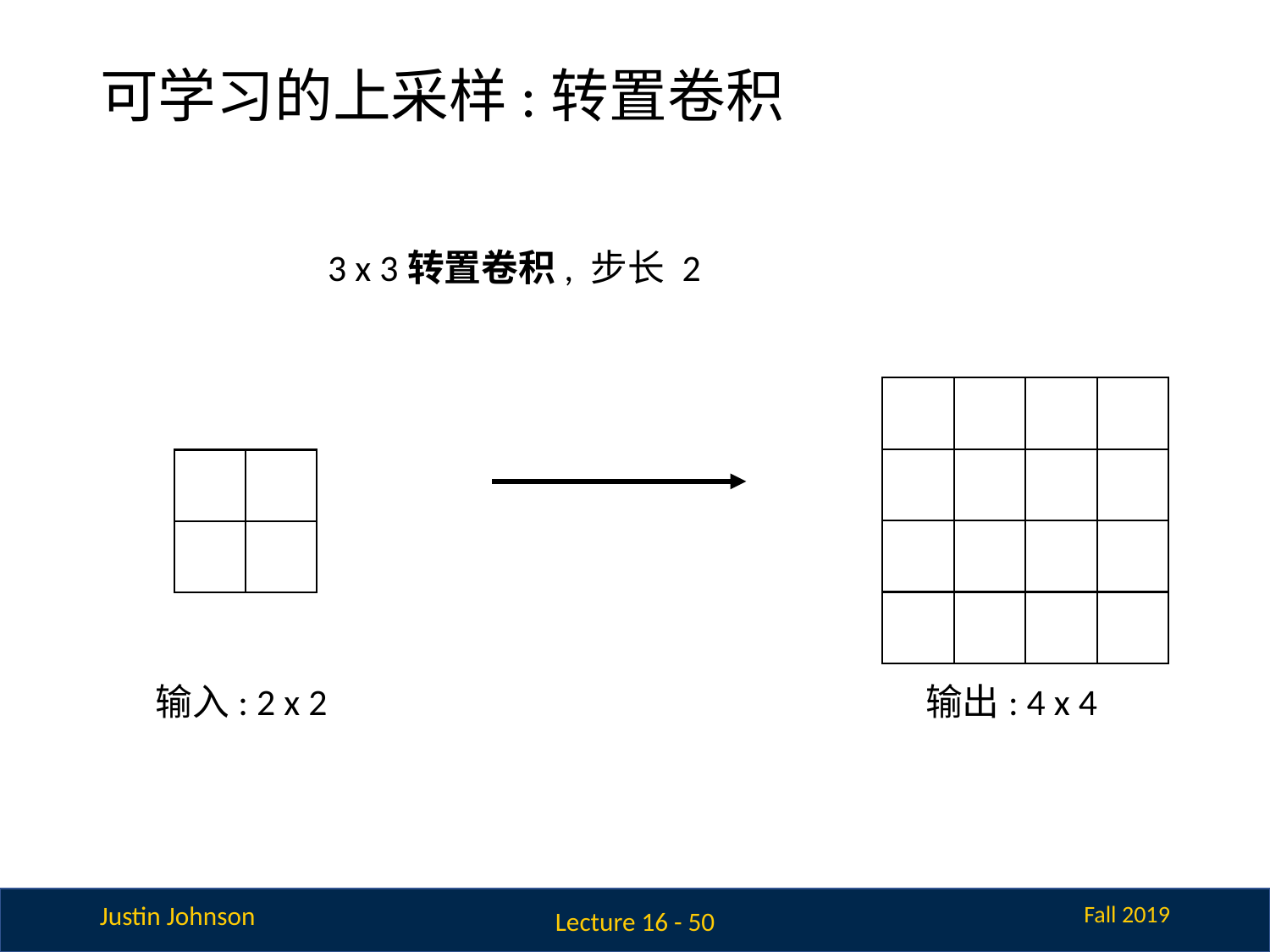

# 可学习的上采样:转置卷积
3 x 3转置卷积, 步长 2

输入: 2 x 2
输出: 4 x 4
Lecture 16 - 50